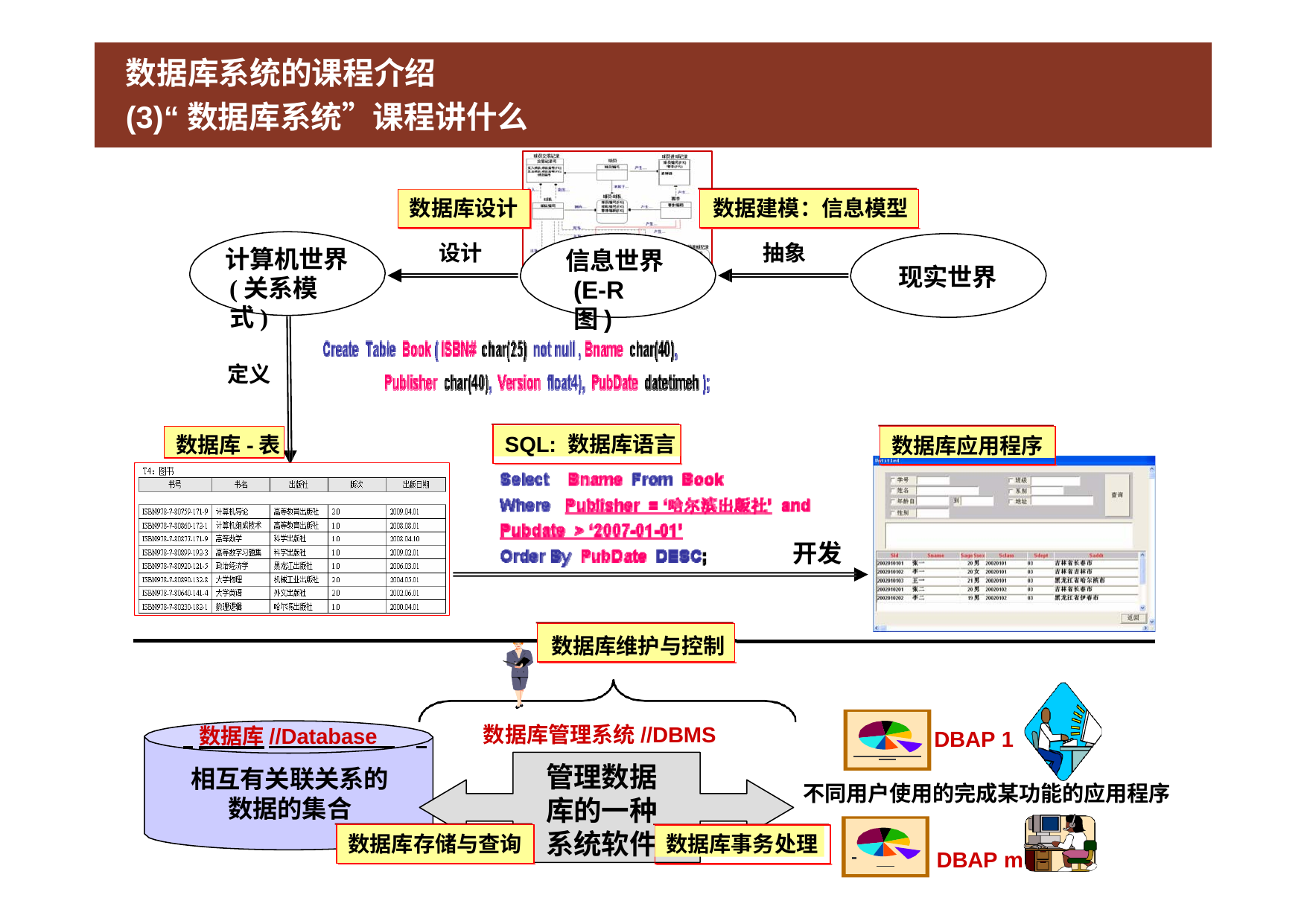

# 数据库系统的课程介绍
(3)“数据库系统”课程讲什么

设计
抽象
计算机世界
(关系模式)
信息世界
(E-R图)
现实世界

定义

数据建模：信息模型

数据库设计

SQL: 数据库语言

数据库应用程序

开发

DBAP 1

不同用户使用的完成某功能的应用程序

 	  DBAP m

数据库-表

数据库维护与控制

数据库存储与查询

数据库事务处理

数据库管理系统//DBMS

管理数据库的一种系统软件

  数据库//Database

相互有关联关系的
数据的集合